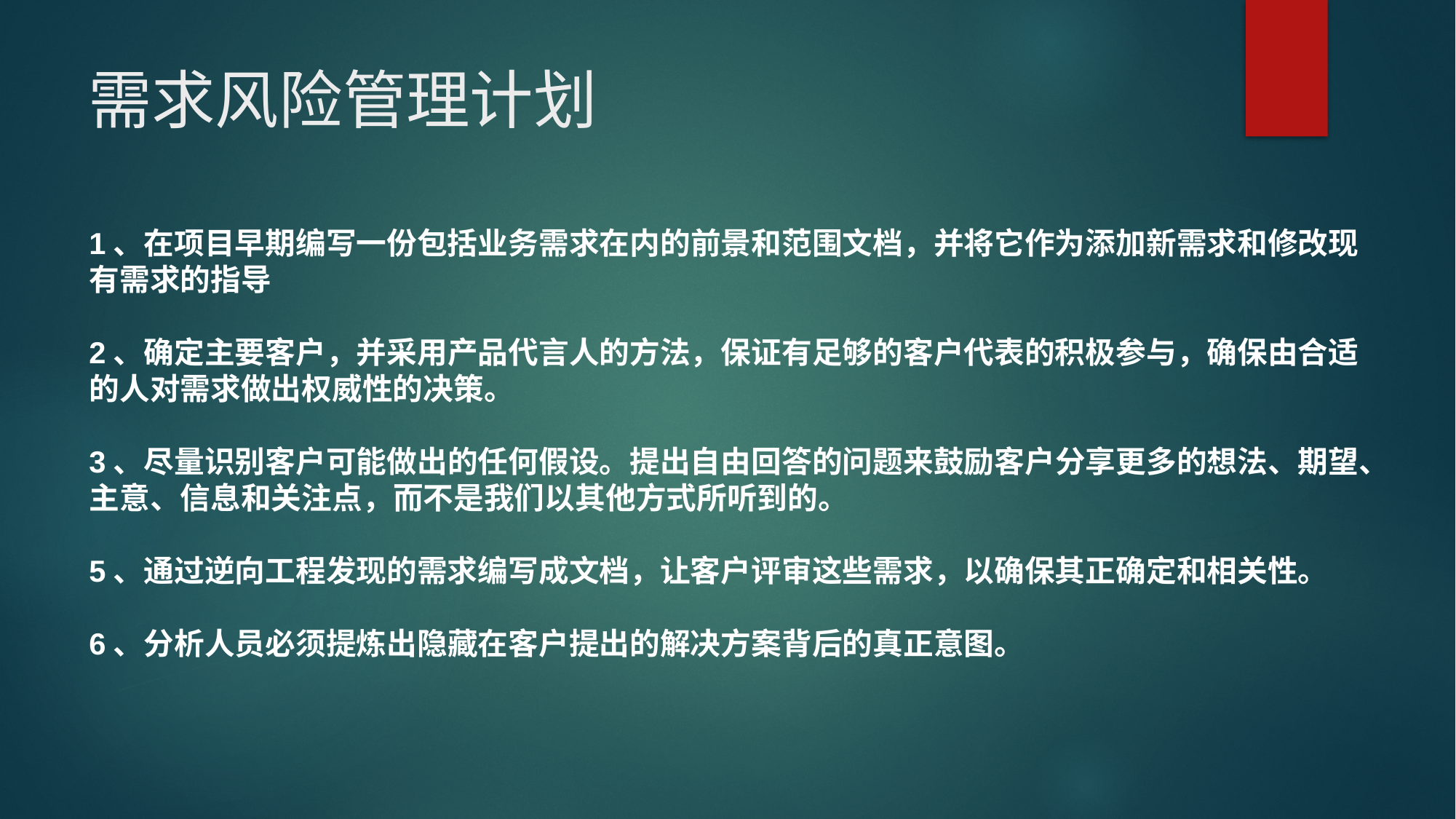

# 需求风险管理计划
1、在项目早期编写一份包括业务需求在内的前景和范围文档，并将它作为添加新需求和修改现有需求的指导

2、确定主要客户，并采用产品代言人的方法，保证有足够的客户代表的积极参与，确保由合适的人对需求做出权威性的决策。

3、尽量识别客户可能做出的任何假设。提出自由回答的问题来鼓励客户分享更多的想法、期望、主意、信息和关注点，而不是我们以其他方式所听到的。

5、通过逆向工程发现的需求编写成文档，让客户评审这些需求，以确保其正确定和相关性。

6、分析人员必须提炼出隐藏在客户提出的解决方案背后的真正意图。